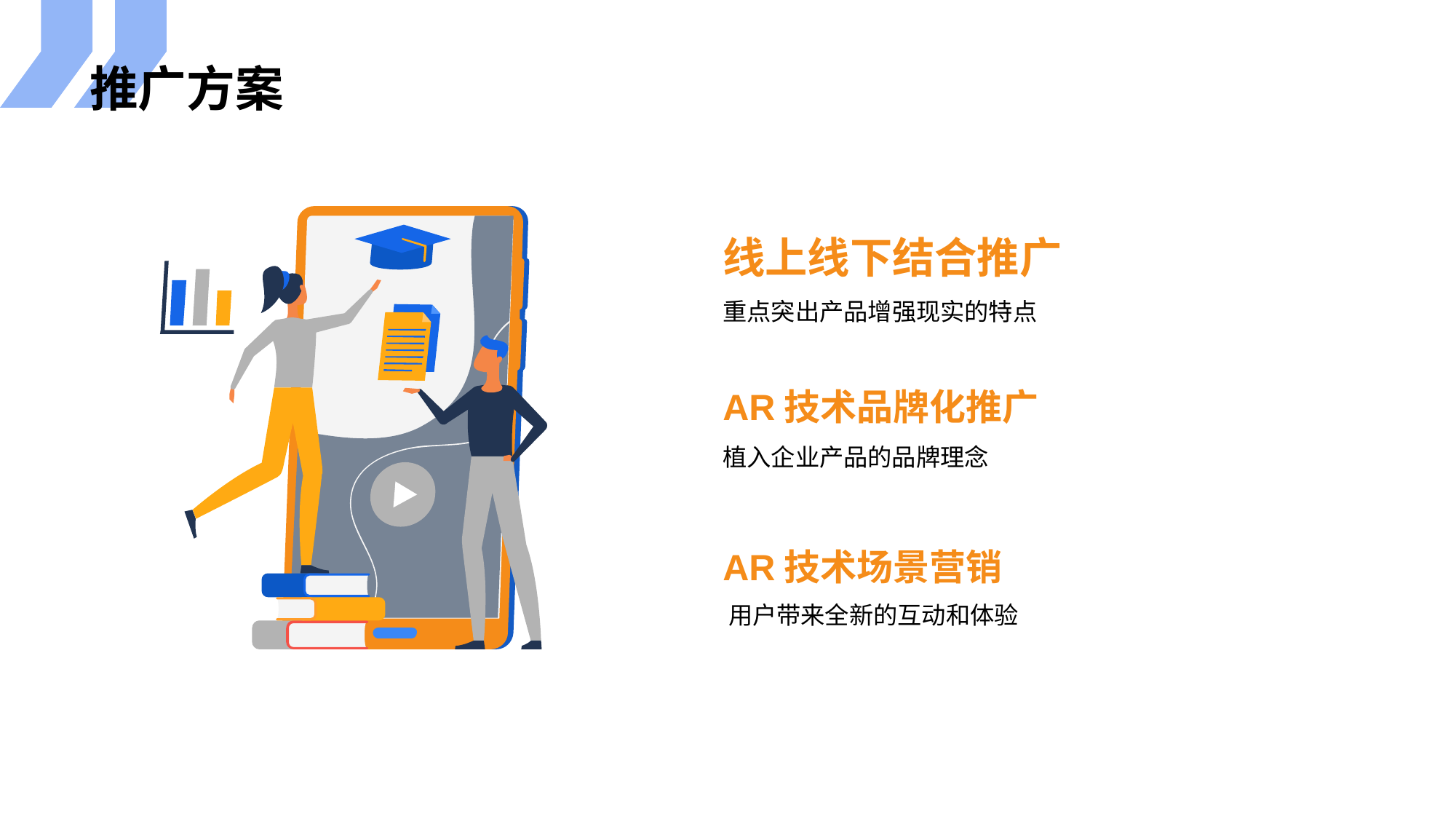

# 推广方案

线上线下结合推广

重点突出产品增强现实的特点
AR技术品牌化推广

植入企业产品的品牌理念
AR技术场景营销

用户带来全新的互动和体验